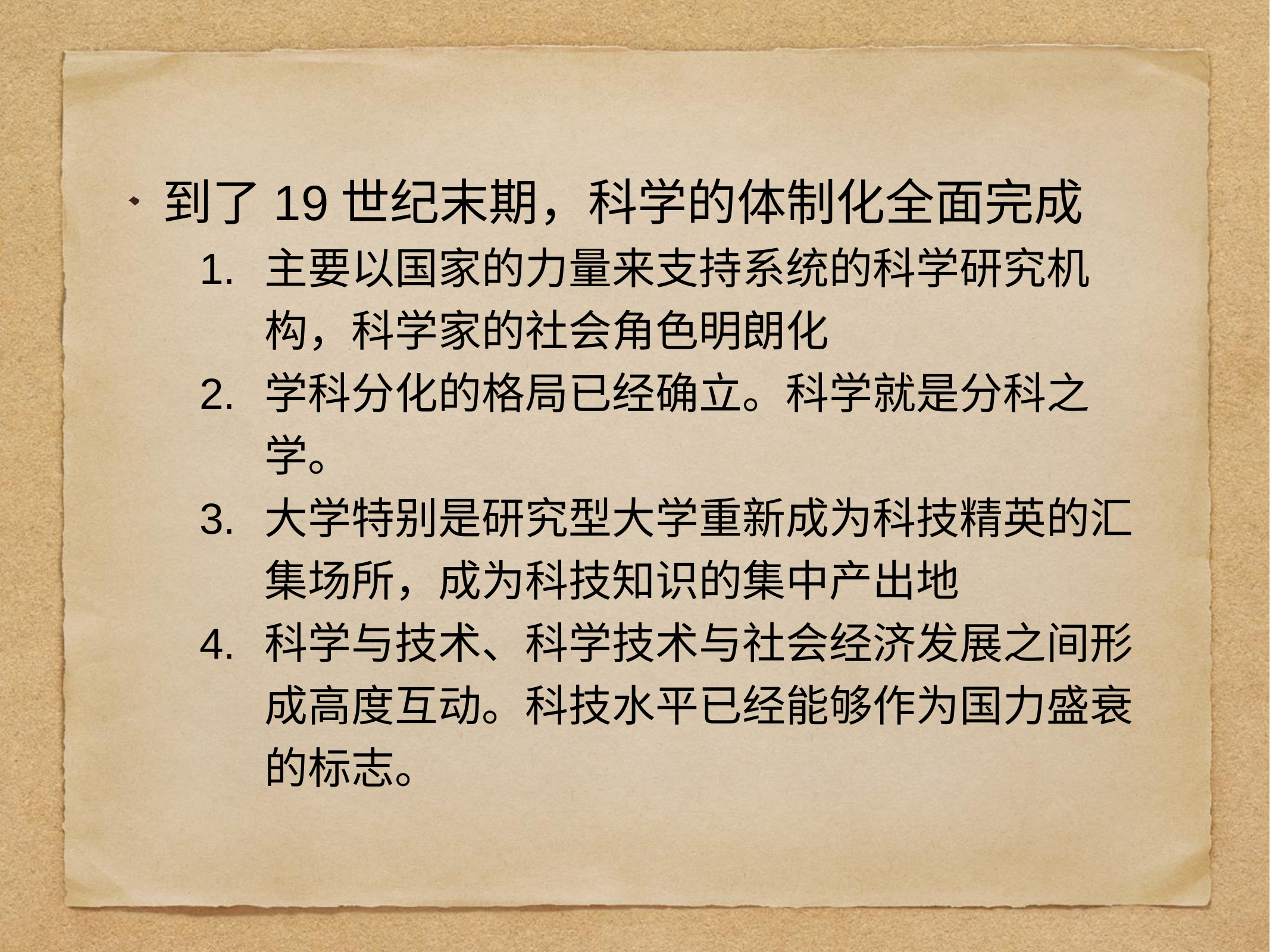

到了19世纪末期，科学的体制化全面完成
主要以国家的力量来支持系统的科学研究机构，科学家的社会角色明朗化
学科分化的格局已经确立。科学就是分科之学。
大学特别是研究型大学重新成为科技精英的汇集场所，成为科技知识的集中产出地
科学与技术、科学技术与社会经济发展之间形成高度互动。科技水平已经能够作为国力盛衰的标志。